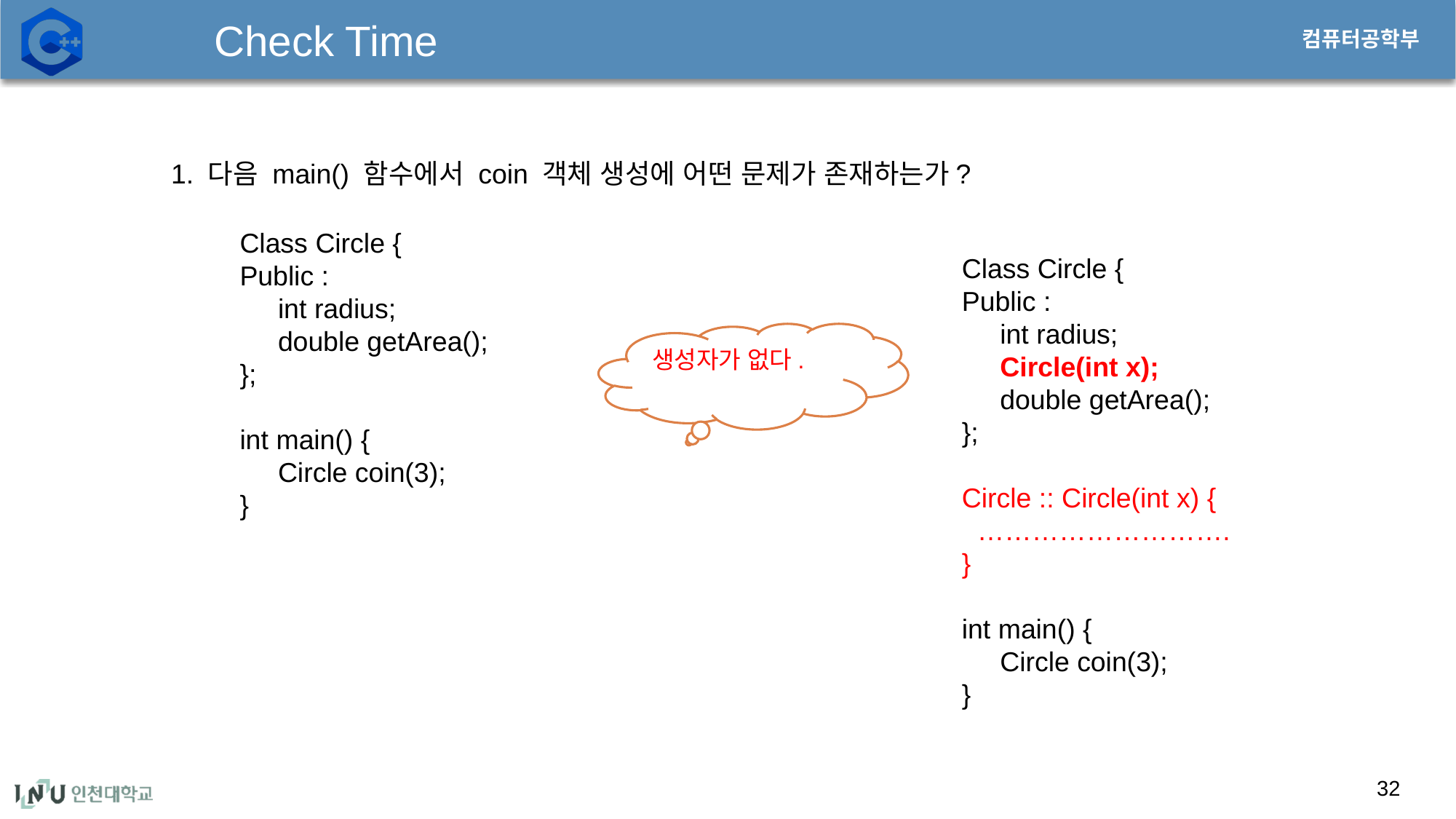

# Check Time
1. 다음 main() 함수에서 coin 객체 생성에 어떤 문제가 존재하는가?
Class Circle {
Public :
     int radius;
     double getArea();
};

int main() {
     Circle coin(3);
}
Class Circle {
Public :
     int radius;
     Circle(int x);
     double getArea();
};

Circle :: Circle(int x) {
  ……………………….
}

int main() {
     Circle coin(3);
}
생성자가 없다.